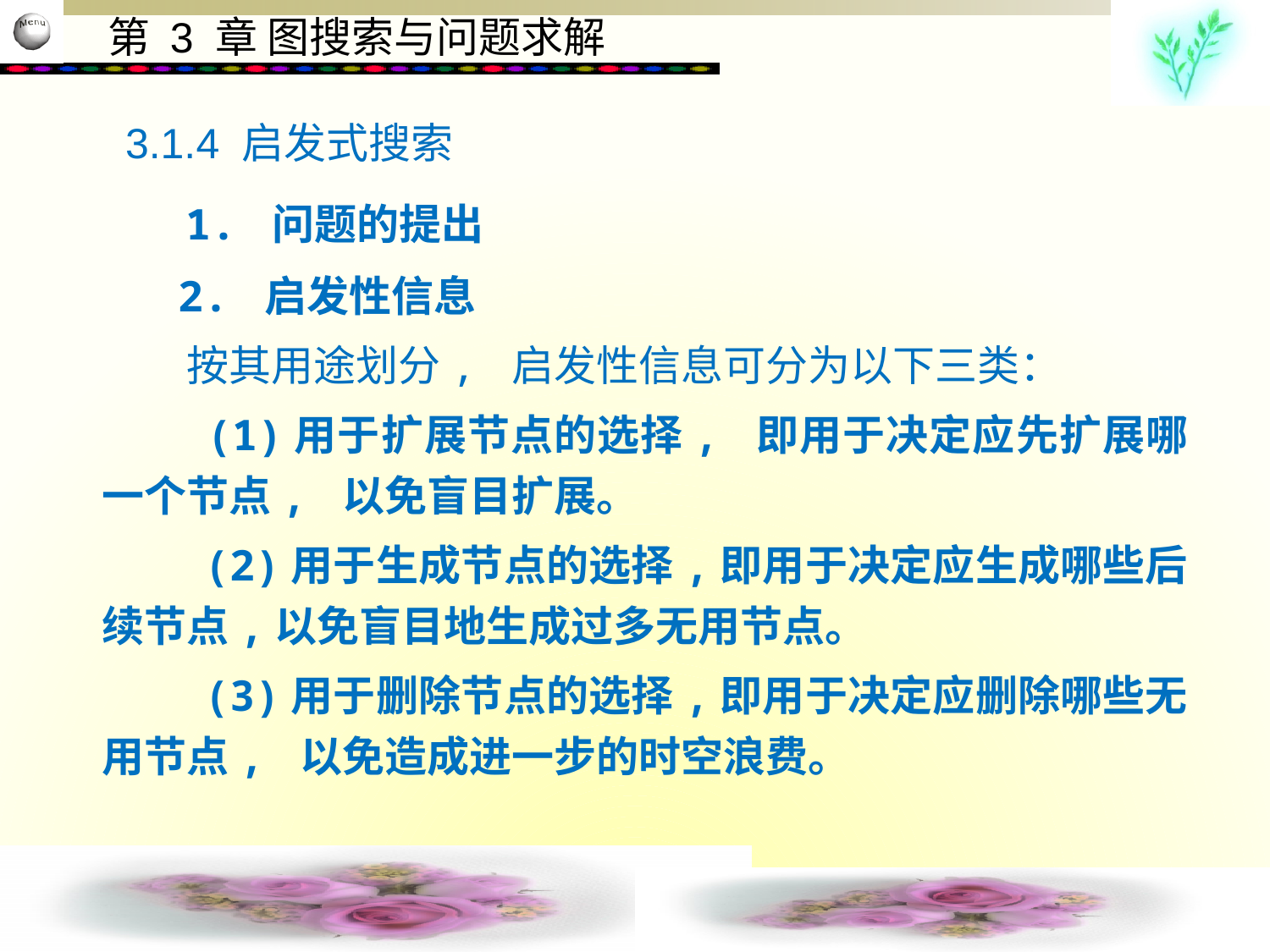

3.1.4 启发式搜索
 　1. 问题的提出
   2. 启发性信息
　　按其用途划分, 启发性信息可分为以下三类：
    (1)用于扩展节点的选择, 即用于决定应先扩展哪一个节点, 以免盲目扩展。
    (2)用于生成节点的选择,即用于决定应生成哪些后续节点,以免盲目地生成过多无用节点。
    (3)用于删除节点的选择,即用于决定应删除哪些无用节点, 以免造成进一步的时空浪费。